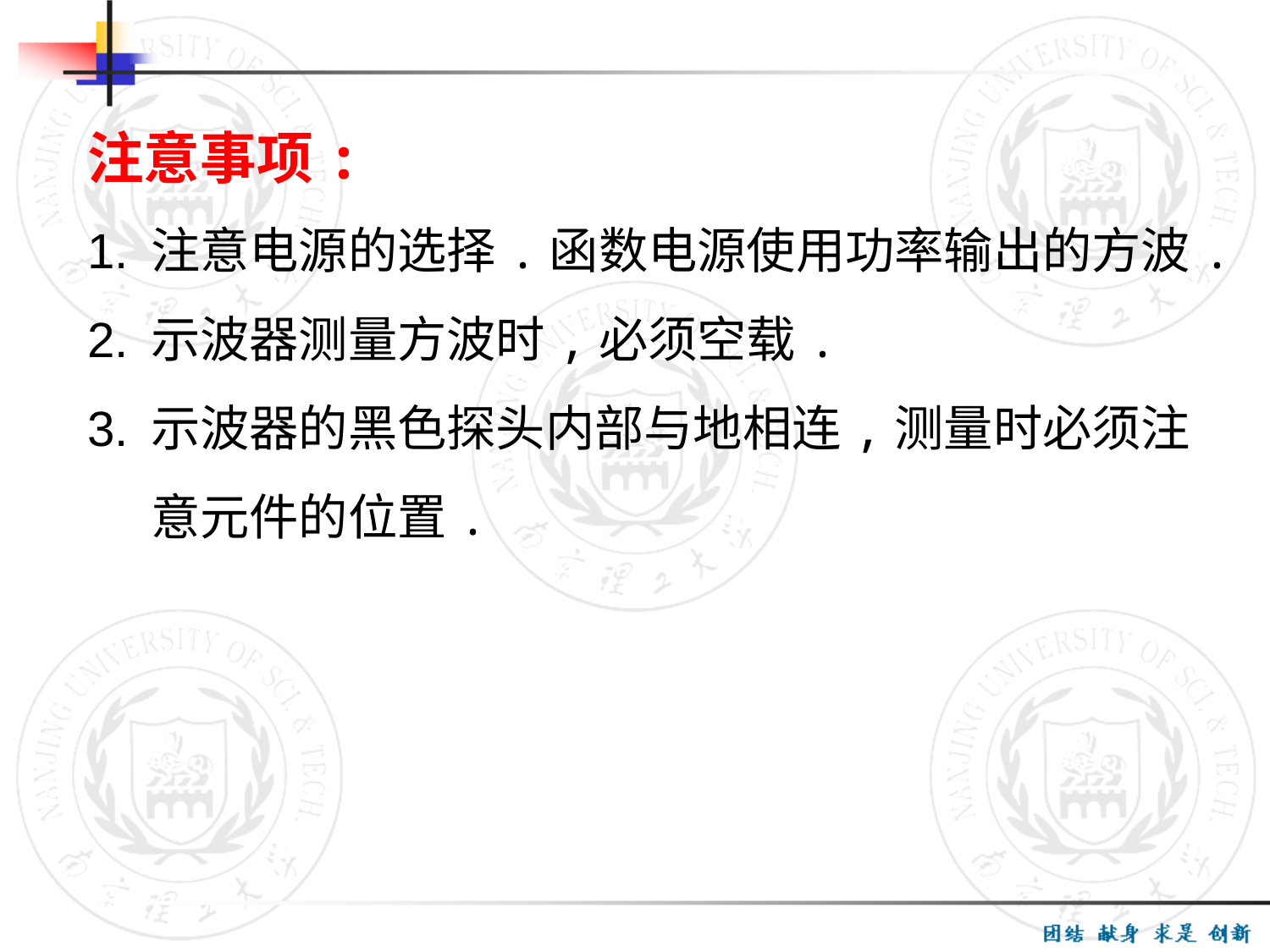

注意事项:
注意电源的选择.函数电源使用功率输出的方波.
示波器测量方波时,必须空载.
示波器的黑色探头内部与地相连,测量时必须注意元件的位置.